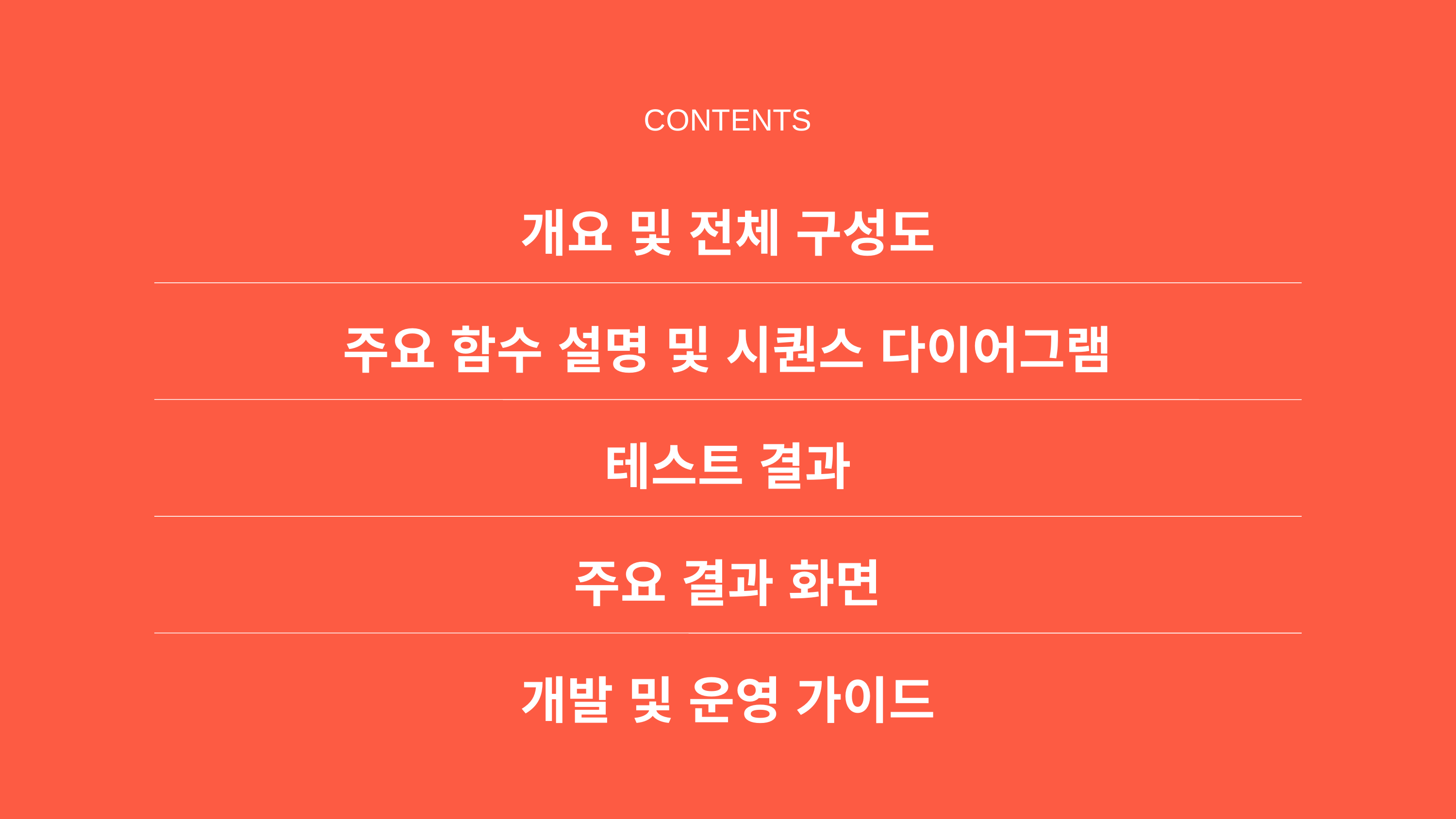

CONTENTS
개요 및 전체 구성도

주요 함수 설명 및 시퀀스 다이어그램

테스트 결과

주요 결과 화면

개발 및 운영 가이드